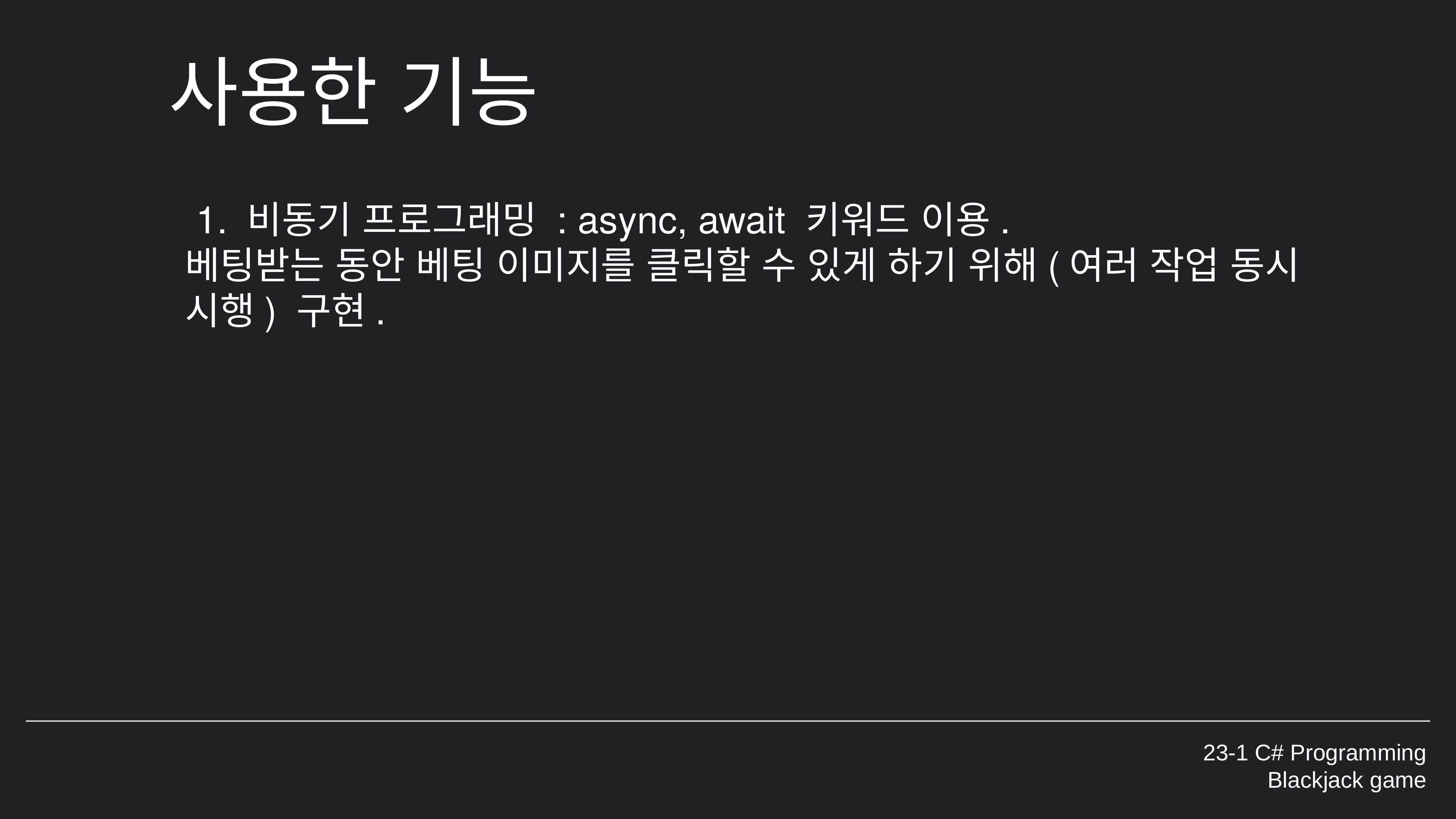

사용한 기능
 1. 비동기 프로그래밍 : async, await 키워드 이용.
베팅받는 동안 베팅 이미지를 클릭할 수 있게 하기 위해(여러 작업 동시 시행) 구현.

23-1 C# Programming
Blackjack game